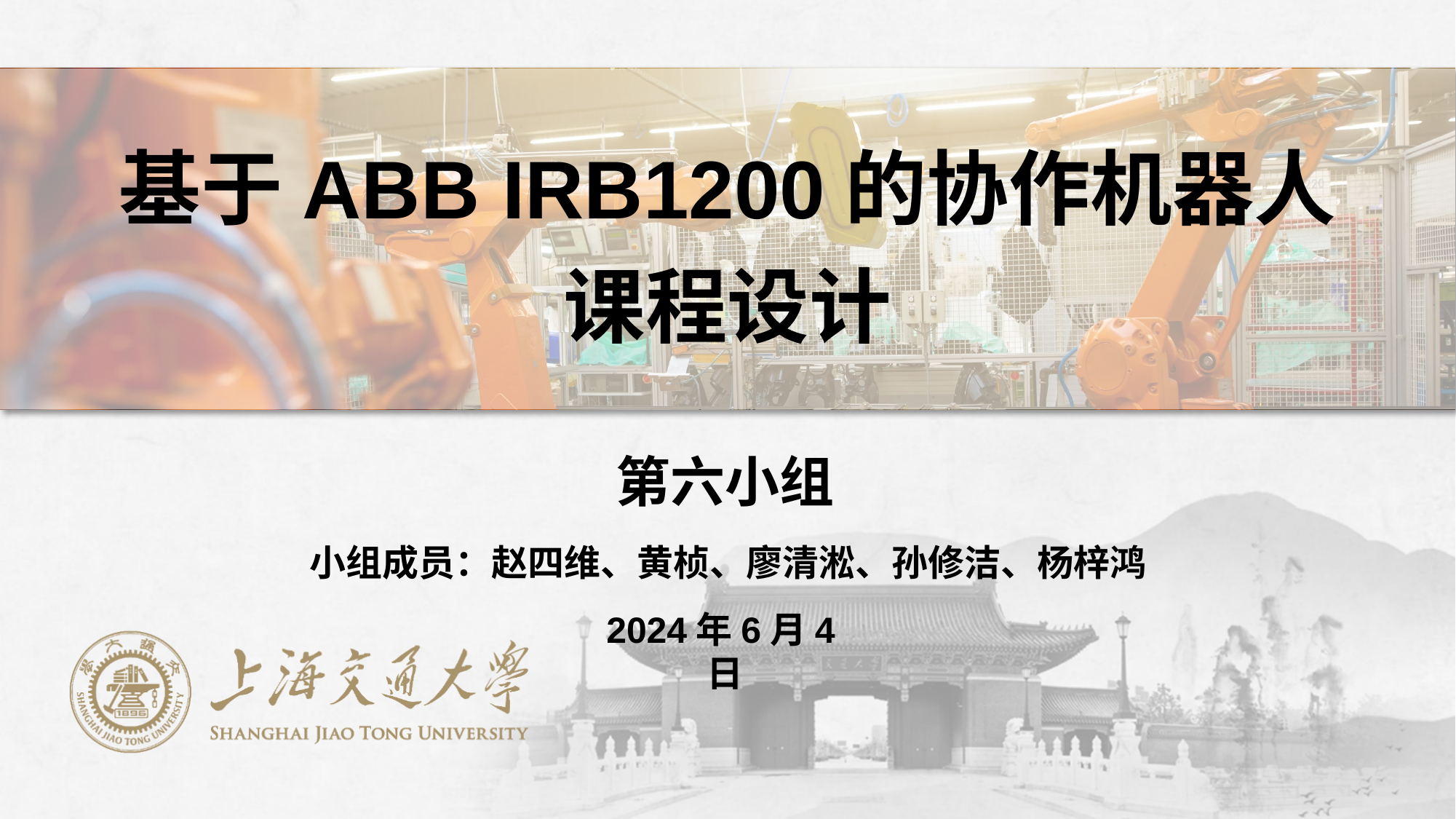

基于ABB IRB1200的协作机器人
课程设计
第六小组
小组成员：赵四维、黄桢、廖清淞、孙修洁、杨梓鸿
2024年6月4日